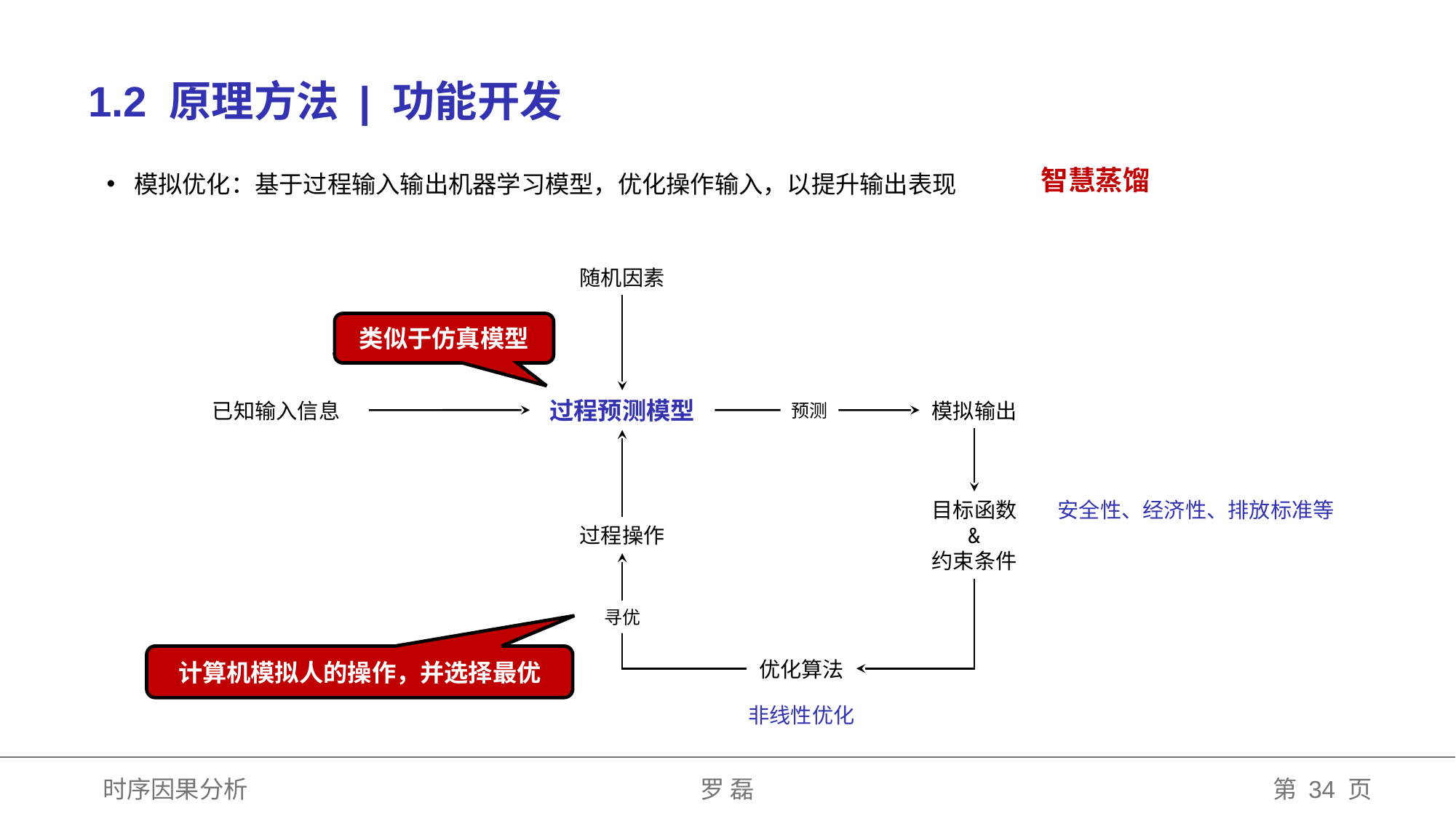

1.2 原理方法 | 功能开发
模拟优化：基于过程输入输出机器学习模型，优化操作输入，以提升输出表现
智慧蒸馏
随机因素
类似于仿真模型
过程预测模型
已知输入信息
模拟输出
预测
目标函数
&
约束条件
安全性、经济性、排放标准等
过程操作
寻优
计算机模拟人的操作，并选择最优
优化算法
非线性优化